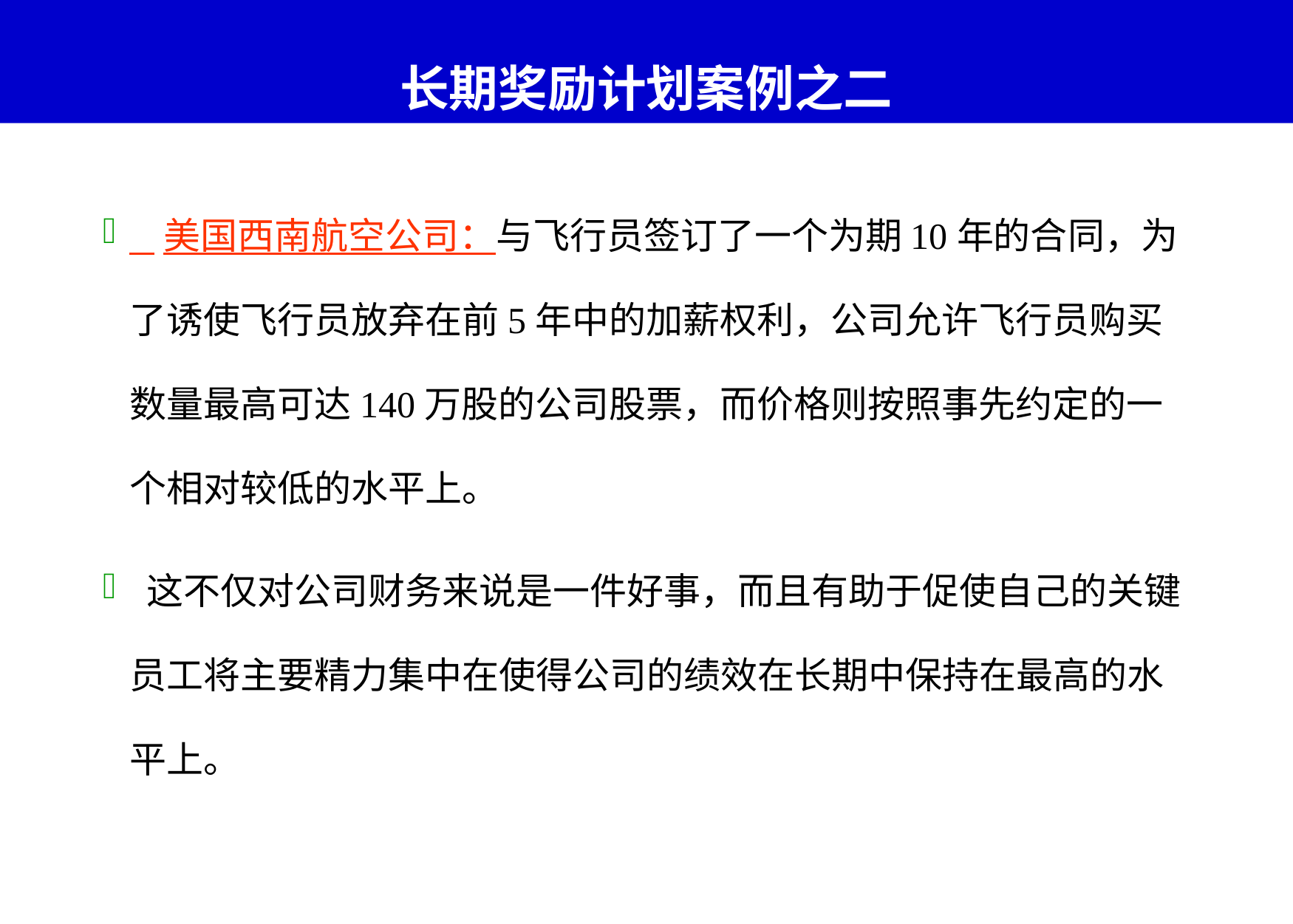

# 长期奖励计划案例之二
   美国西南航空公司：与飞行员签订了一个为期10年的合同，为了诱使飞行员放弃在前5年中的加薪权利，公司允许飞行员购买数量最高可达140万股的公司股票，而价格则按照事先约定的一个相对较低的水平上。
 这不仅对公司财务来说是一件好事，而且有助于促使自己的关键员工将主要精力集中在使得公司的绩效在长期中保持在最高的水平上。